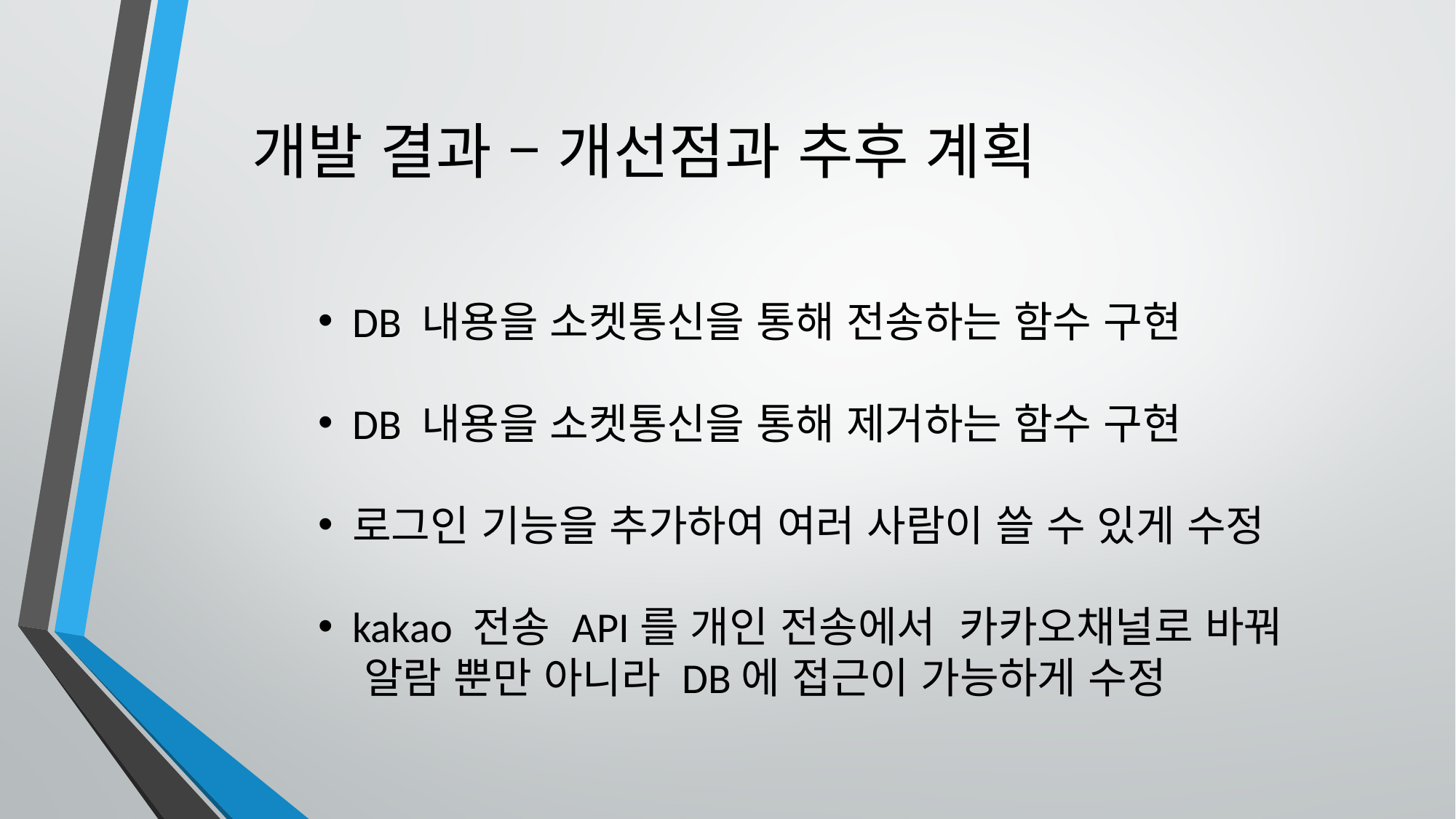

# 개발 결과 – 개선점과 추후 계획
DB 내용을 소켓통신을 통해 전송하는 함수 구현

DB 내용을 소켓통신을 통해 제거하는 함수 구현

로그인 기능을 추가하여 여러 사람이 쓸 수 있게 수정

kakao 전송 API를 개인 전송에서  카카오채널로 바꿔
   알람 뿐만 아니라 DB에 접근이 가능하게 수정